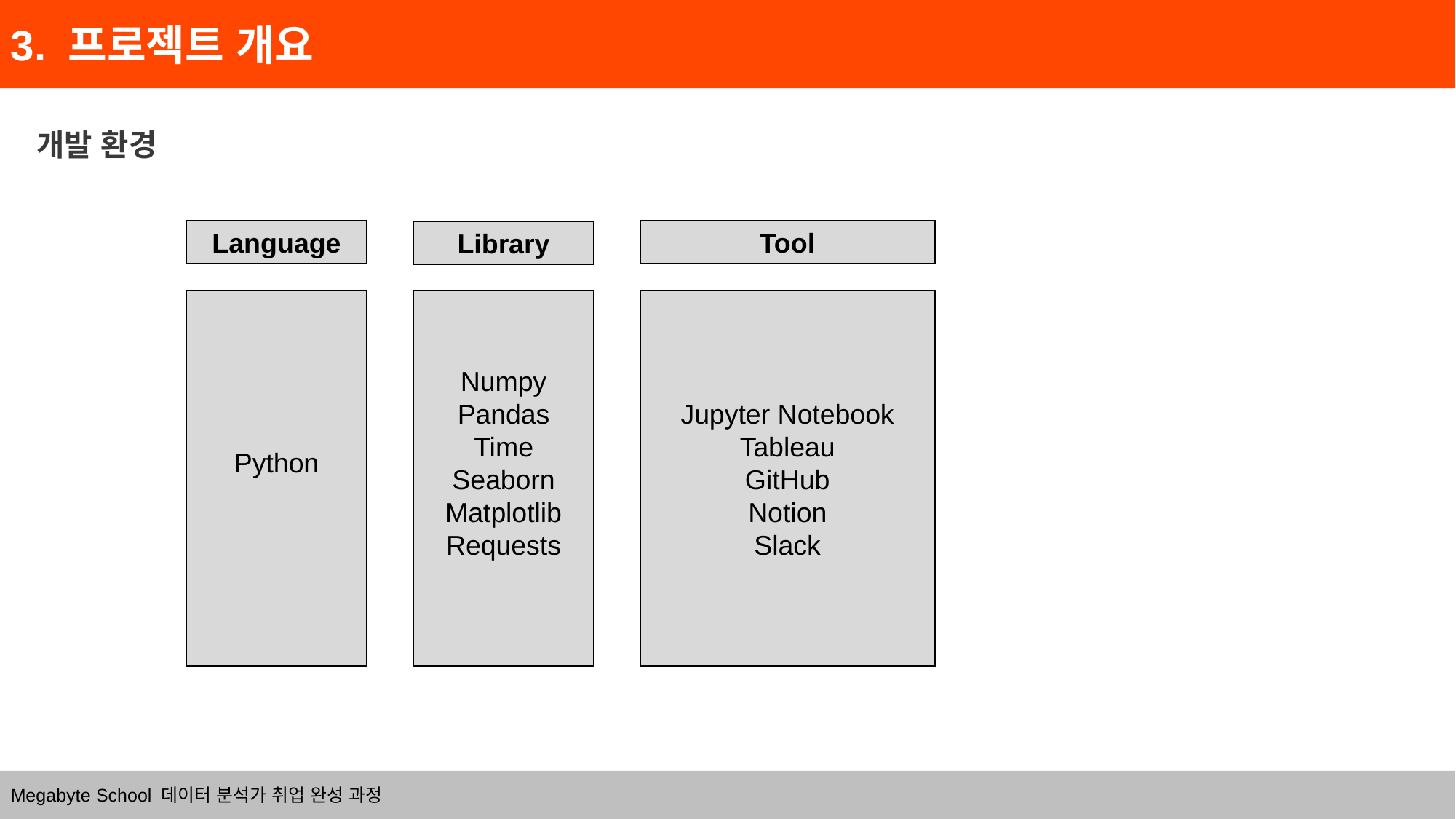

3. 프로젝트 개요
개발 환경

Language
Tool
Library
Python

Numpy
Pandas
Time
Seaborn
Matplotlib
Requests

Jupyter Notebook
Tableau
GitHub
Notion
Slack
Megabyte School 데이터 분석가 취업 완성 과정